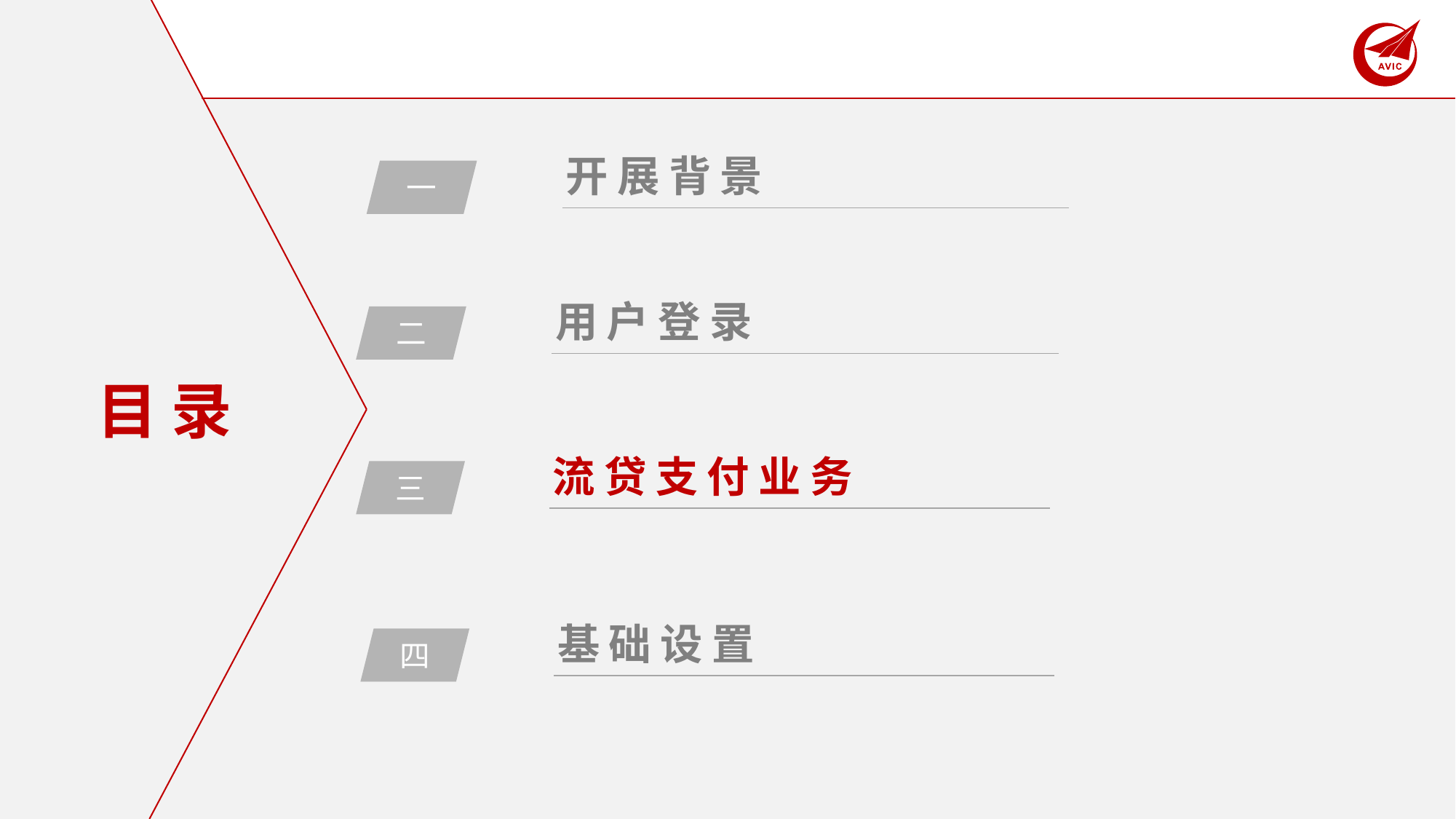

开展背景
一
用户登录
二
目 录
流贷支付业务
三
基础设置
四